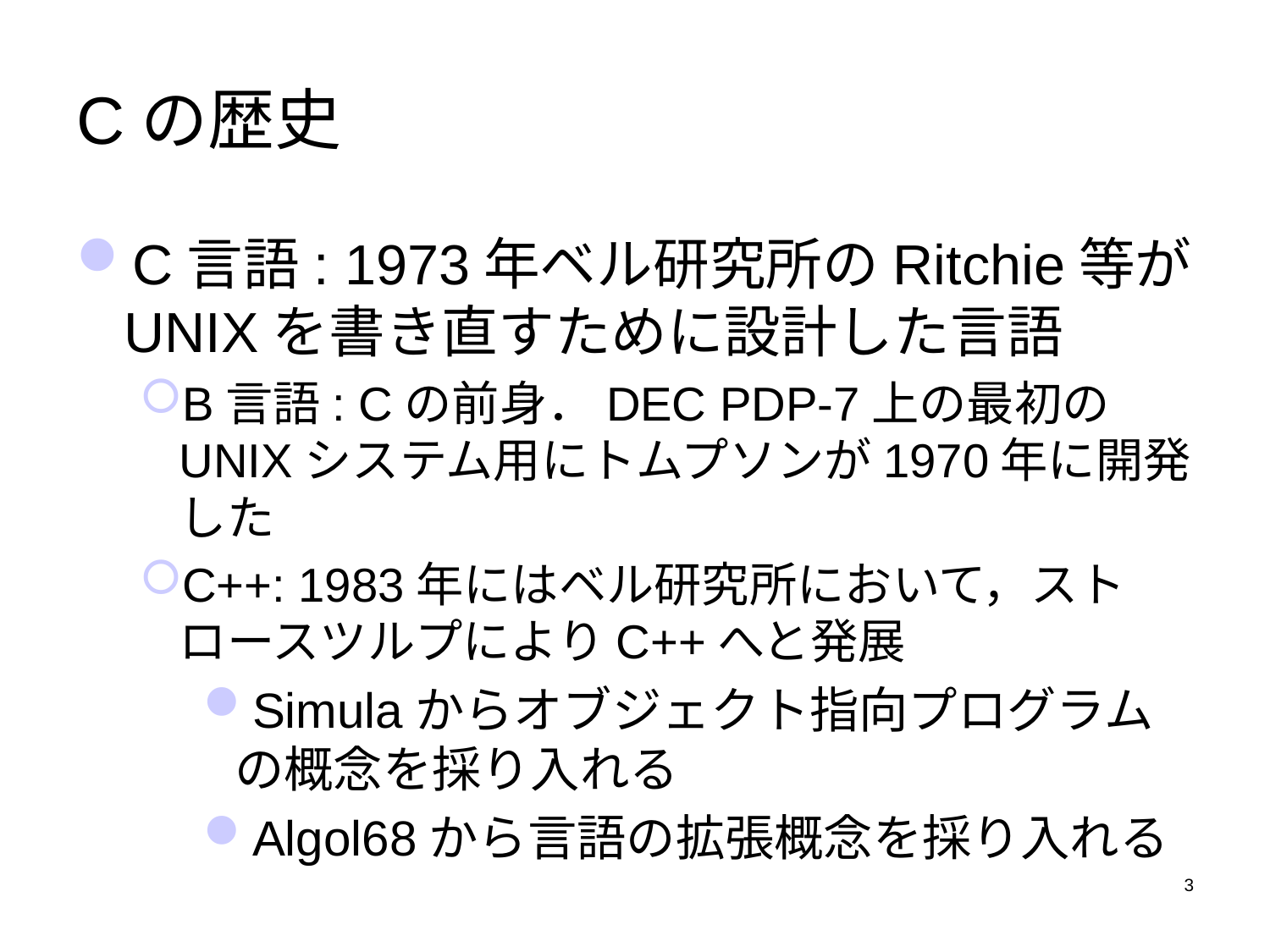

# Cの歴史
C言語: 1973年ベル研究所のRitchie等がUNIXを書き直すために設計した言語
B言語: Cの前身．DEC PDP-7上の最初のUNIXシステム用にトムプソンが1970年に開発した
C++: 1983年にはベル研究所において，ストロースツルプによりC++へと発展
Simulaからオブジェクト指向プログラムの概念を採り入れる
Algol68から言語の拡張概念を採り入れる

3